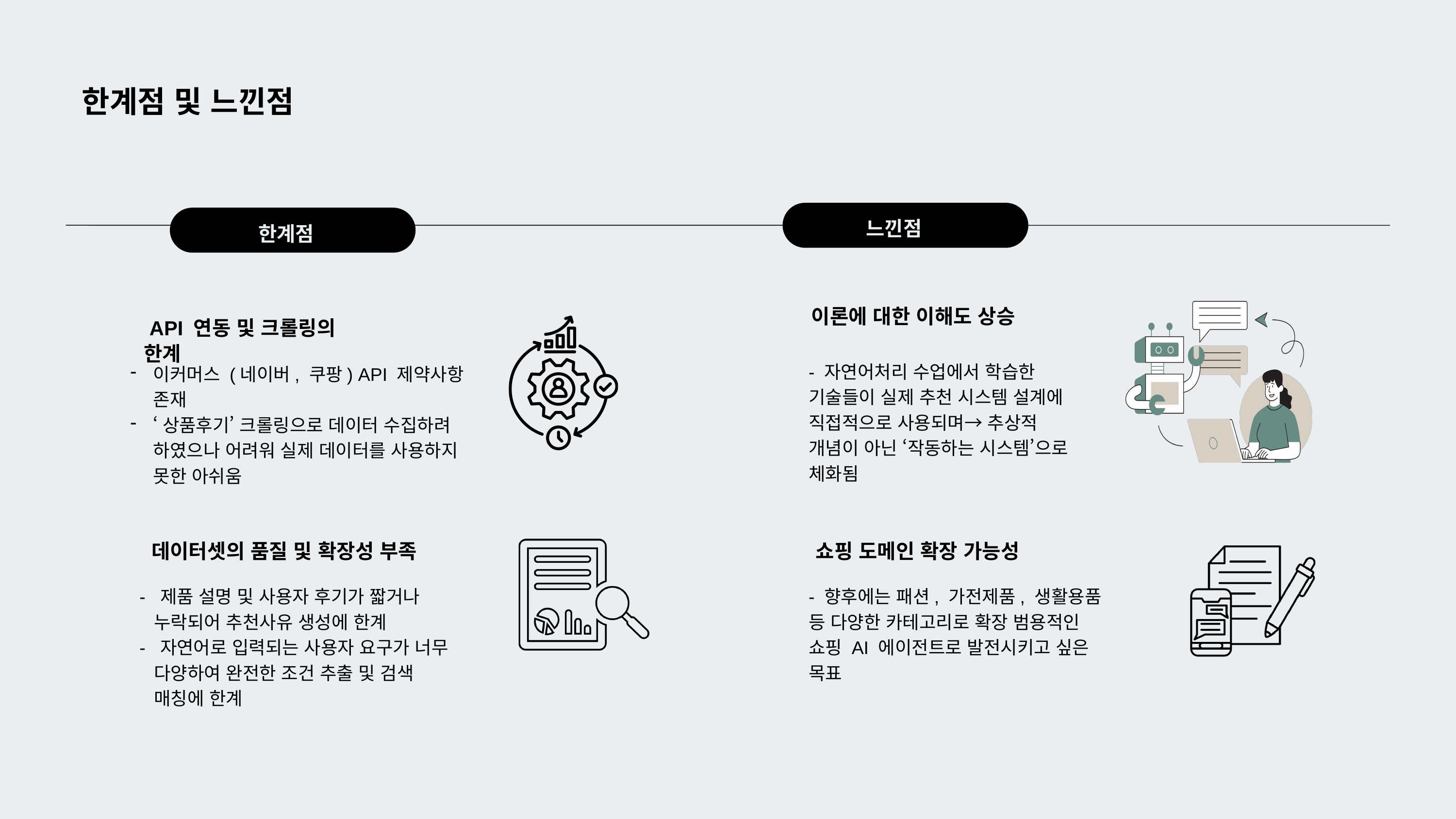

한계점 및 느낀점

느낀점
한계점

이론에 대한 이해도 상승
 API 연동 및 크롤링의 한계

- 자연어처리 수업에서 학습한 기술들이 실제 추천 시스템 설계에 직접적으로 사용되며→ 추상적 개념이 아닌 ‘작동하는 시스템’으로 체화됨
이커머스 (네이버, 쿠팡) API 제약사항 존재
‘상품후기’ 크롤링으로 데이터 수집하려 하였으나 어려워 실제 데이터를 사용하지 못한 아쉬움
쇼핑 도메인 확장 가능성
데이터셋의 품질 및 확장성 부족

-  제품 설명 및 사용자 후기가 짧거나
  누락되어 추천사유 생성에 한계
-  자연어로 입력되는 사용자 요구가 너무
  다양하여 완전한 조건 추출 및 검색
  매칭에 한계
- 향후에는 패션, 가전제품, 생활용품 등 다양한 카테고리로 확장 범용적인 쇼핑 AI 에이전트로 발전시키고 싶은 목표